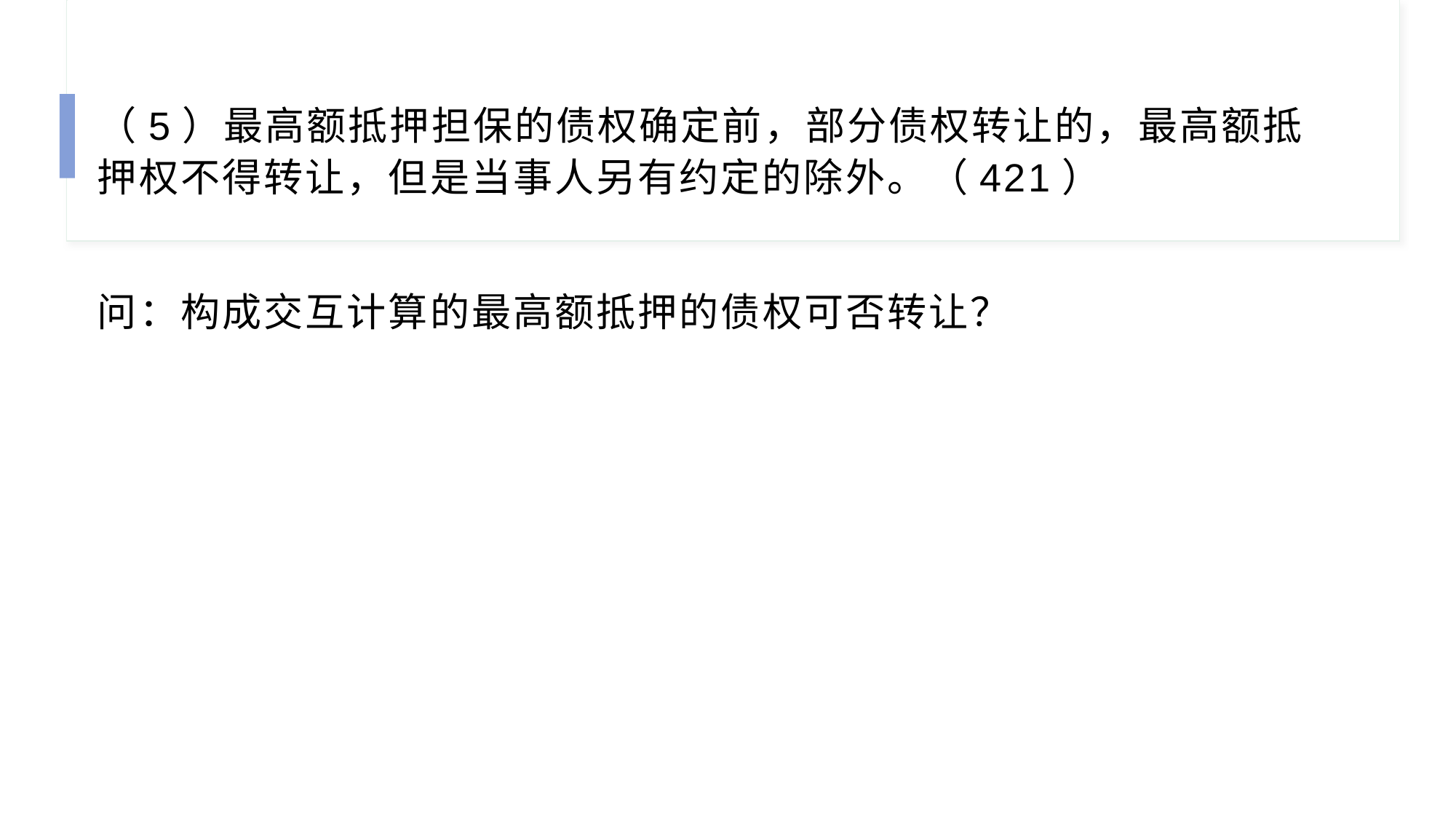

（5）最高额抵押担保的债权确定前，部分债权转让的，最高额抵押权不得转让，但是当事人另有约定的除外。（421）

问：构成交互计算的最高额抵押的债权可否转让？